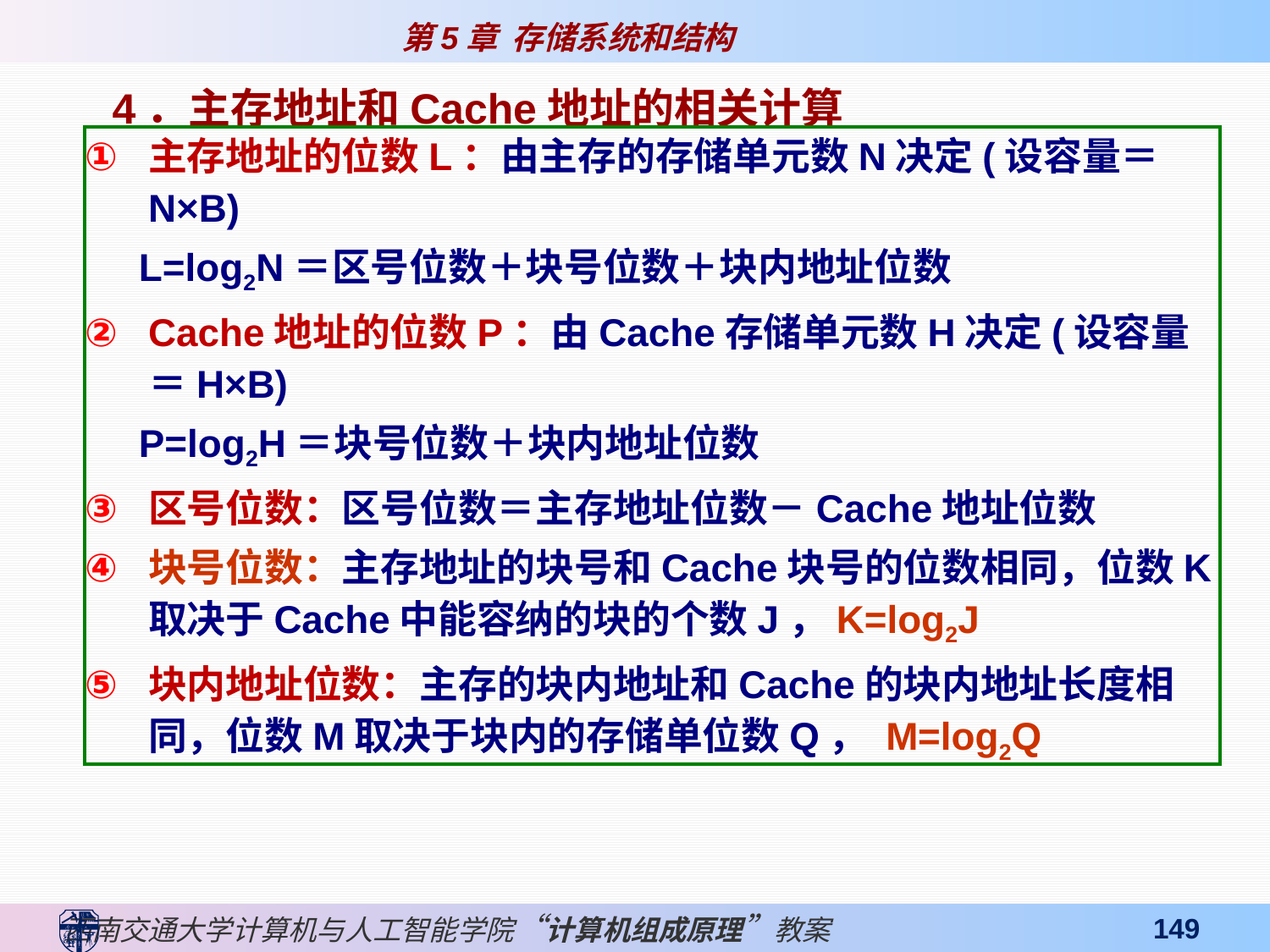

4．主存地址和Cache地址的相关计算
主存地址的位数L：由主存的存储单元数N决定(设容量＝N×B)
     L=log2N＝区号位数＋块号位数＋块内地址位数
Cache地址的位数P：由Cache存储单元数H决定(设容量＝H×B)
     P=log2H＝块号位数＋块内地址位数
区号位数：区号位数＝主存地址位数－Cache地址位数
块号位数：主存地址的块号和Cache块号的位数相同，位数K取决于Cache中能容纳的块的个数J，K=log2J
块内地址位数：主存的块内地址和Cache的块内地址长度相同，位数M取决于块内的存储单位数Q， M=log2Q